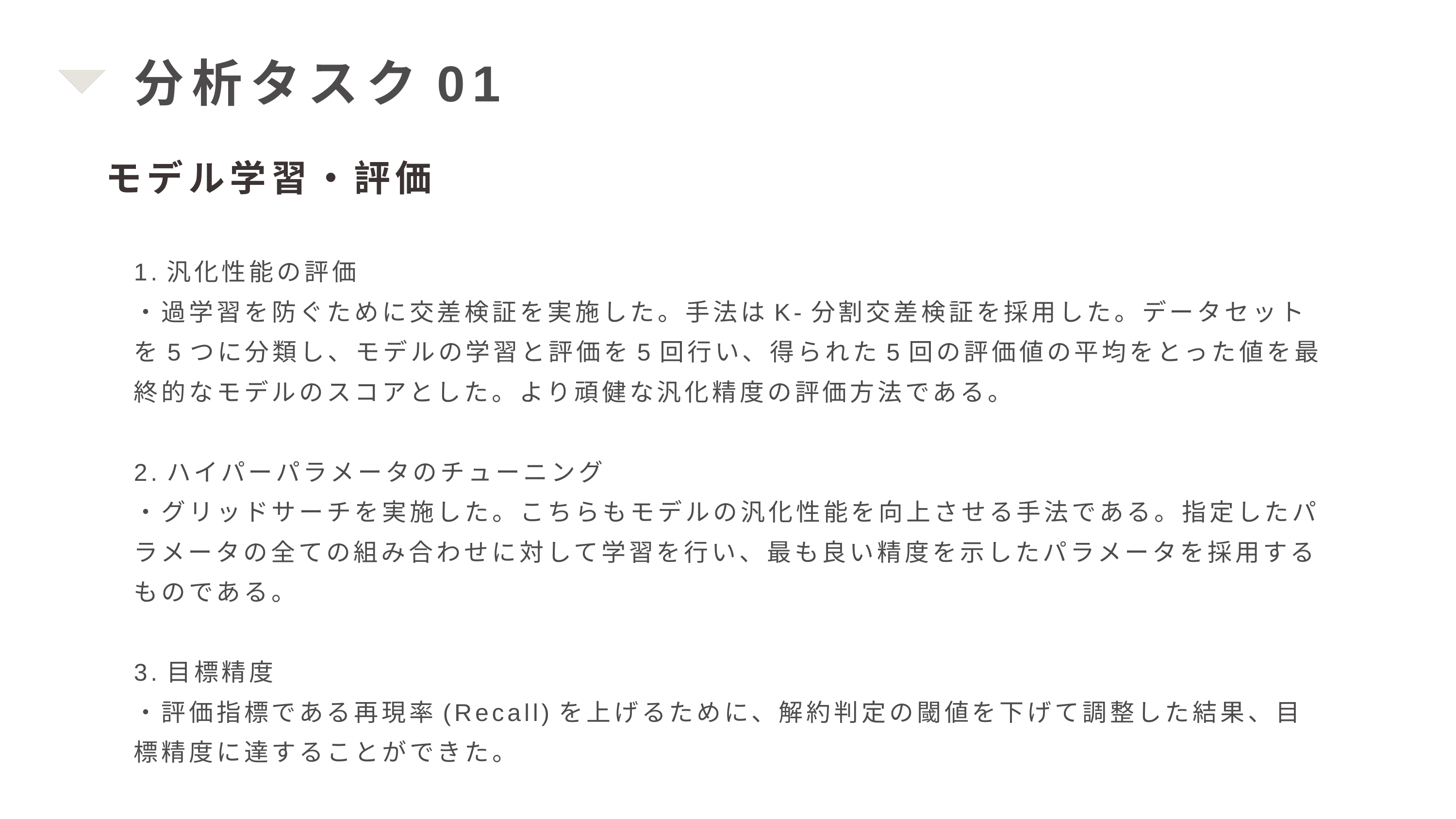

分析タスク01

モデル学習・評価
1.汎化性能の評価
・過学習を防ぐために交差検証を実施した。手法はK-分割交差検証を採用した。データセットを5つに分類し、モデルの学習と評価を5回行い、得られた5回の評価値の平均をとった値を最終的なモデルのスコアとした。より頑健な汎化精度の評価方法である。

2.ハイパーパラメータのチューニング
・グリッドサーチを実施した。こちらもモデルの汎化性能を向上させる手法である。指定したパラメータの全ての組み合わせに対して学習を行い、最も良い精度を示したパラメータを採用するものである。

3.目標精度
・評価指標である再現率(Recall)を上げるために、解約判定の閾値を下げて調整した結果、目標精度に達することができた。